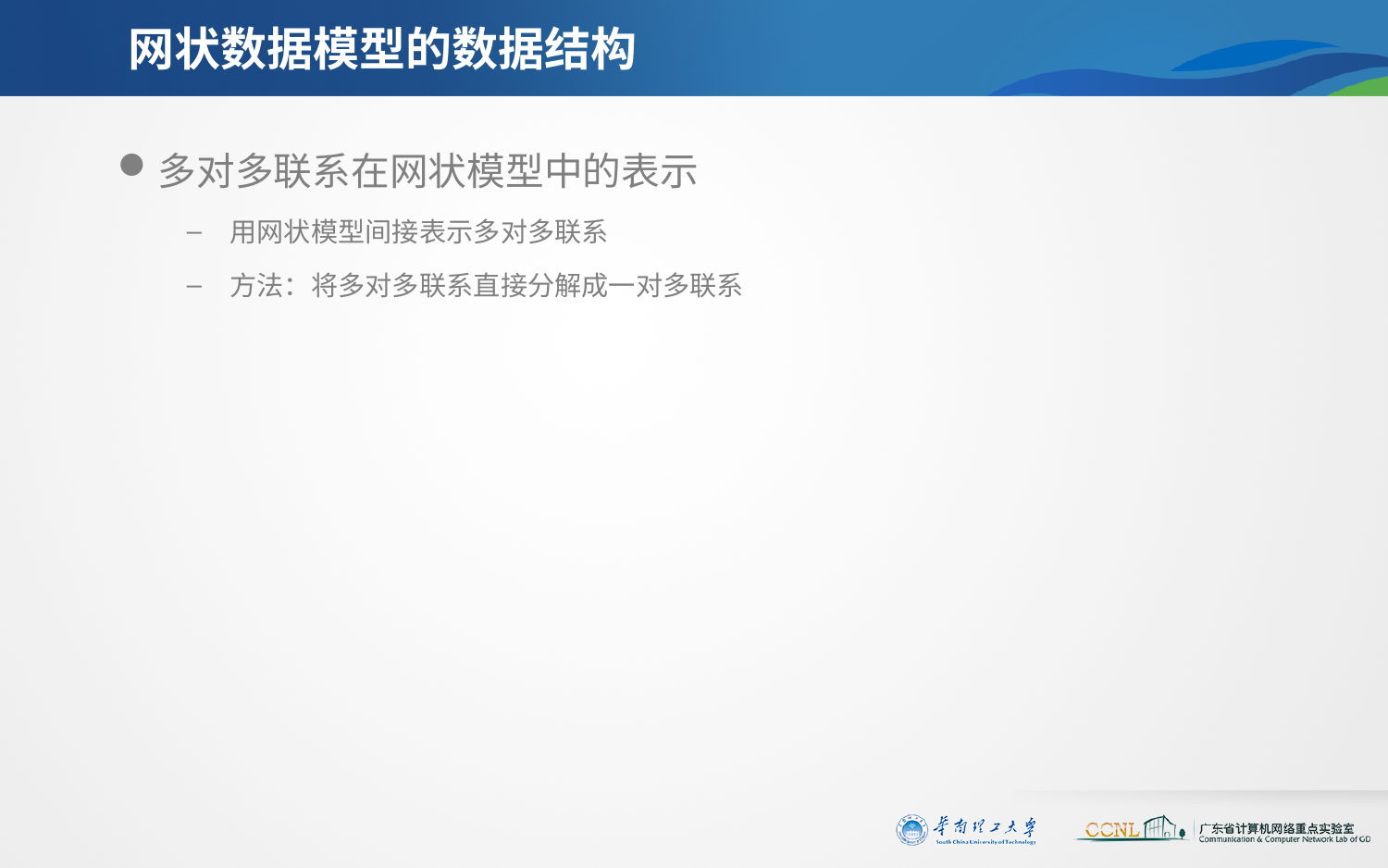

# 网状数据模型的数据结构
多对多联系在网状模型中的表示
用网状模型间接表示多对多联系
方法：将多对多联系直接分解成一对多联系